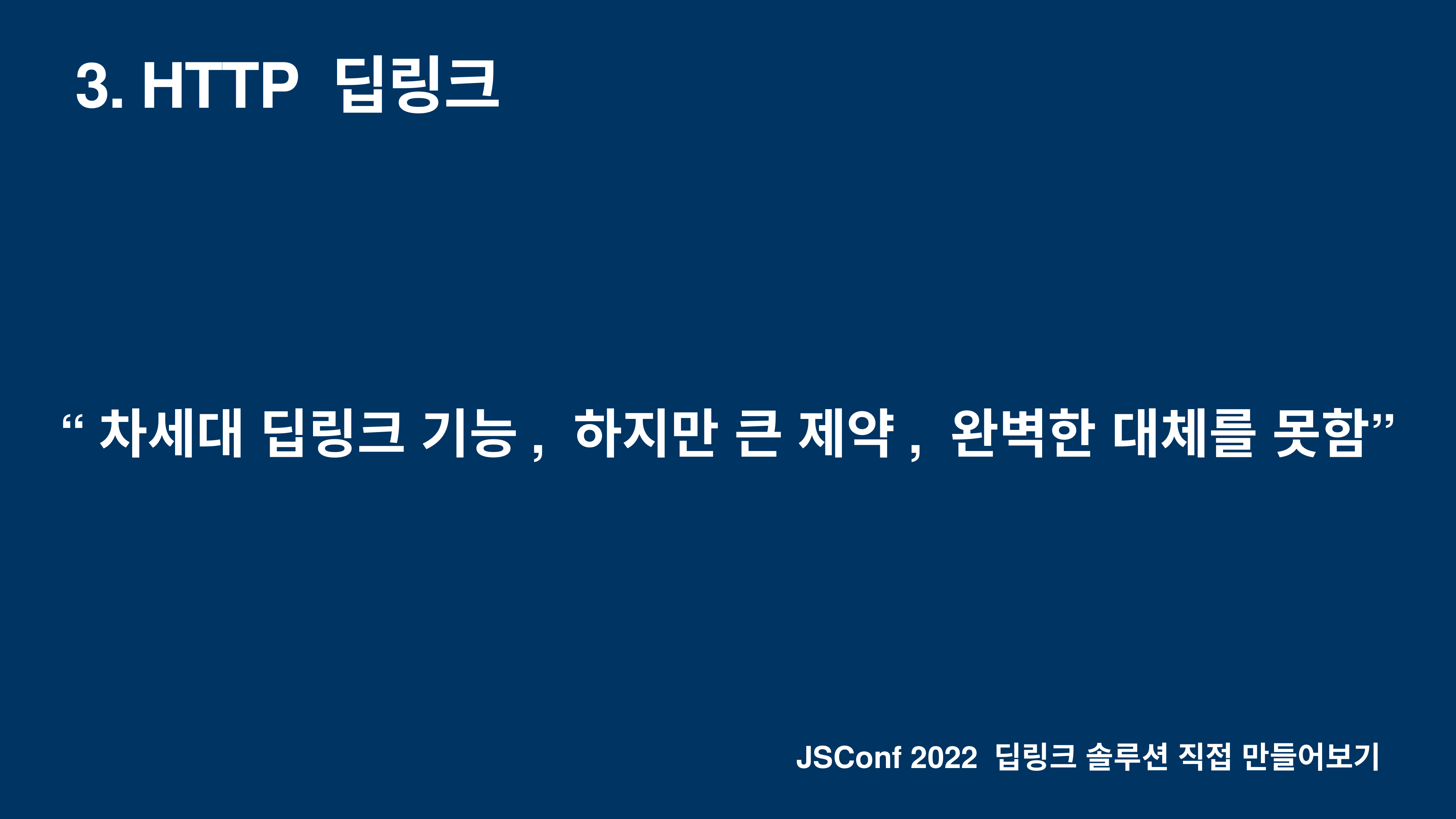

# 3. HTTP 딥링크
“차세대 딥링크 기능, 하지만 큰 제약, 완벽한 대체를 못함”
JSConf 2022 딥링크 솔루션 직접 만들어보기